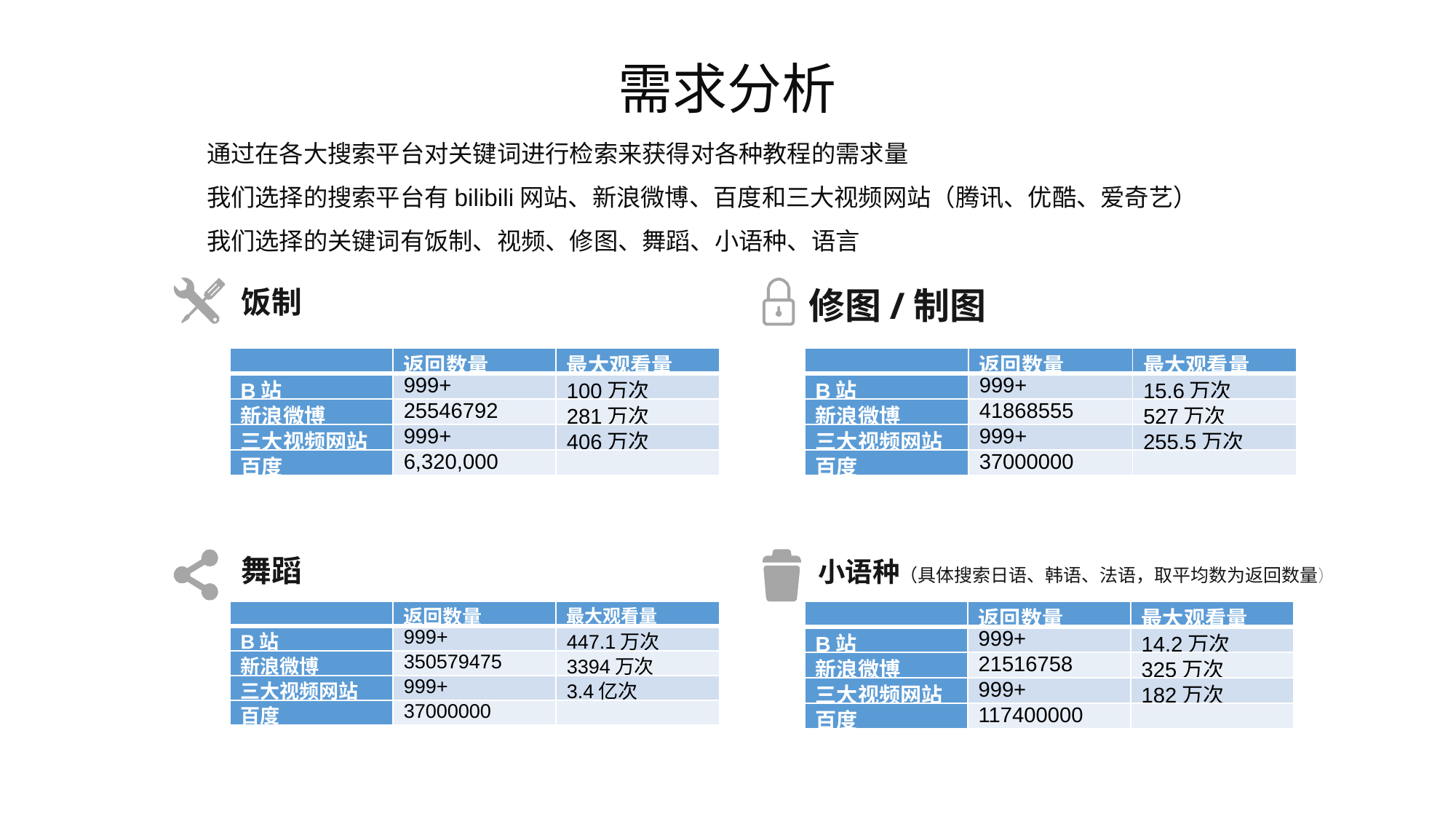

需求分析
通过在各大搜索平台对关键词进行检索来获得对各种教程的需求量
我们选择的搜索平台有bilibili网站、新浪微博、百度和三大视频网站（腾讯、优酷、爱奇艺）
我们选择的关键词有饭制、视频、修图、舞蹈、小语种、语言

饭制

修图/制图
舞蹈

小语种（具体搜索日语、韩语、法语，取平均数为返回数量）
|  | 返回数量 | 最大观看量 |
| --- | --- | --- |
| B站 | 999+ | 15.6万次 |
| 新浪微博 | 41868555 | 527万次 |
| 三大视频网站 | 999+ | 255.5万次 |
| 百度 | 37000000 |  |
|  | 返回数量 | 最大观看量 |
| --- | --- | --- |
| B站 | 999+ | 100万次 |
| 新浪微博 | 25546792 | 281万次 |
| 三大视频网站 | 999+ | 406万次 |
| 百度 | 6,320,000 |  |
|  | 返回数量 | 最大观看量 |
| --- | --- | --- |
| B站 | 999+ | 447.1万次 |
| 新浪微博 | 350579475 | 3394万次 |
| 三大视频网站 | 999+ | 3.4亿次 |
| 百度 | 37000000 |  |
|  | 返回数量 | 最大观看量 |
| --- | --- | --- |
| B站 | 999+ | 14.2万次 |
| 新浪微博 | 21516758 | 325万次 |
| 三大视频网站 | 999+ | 182万次 |
| 百度 | 117400000 |  |